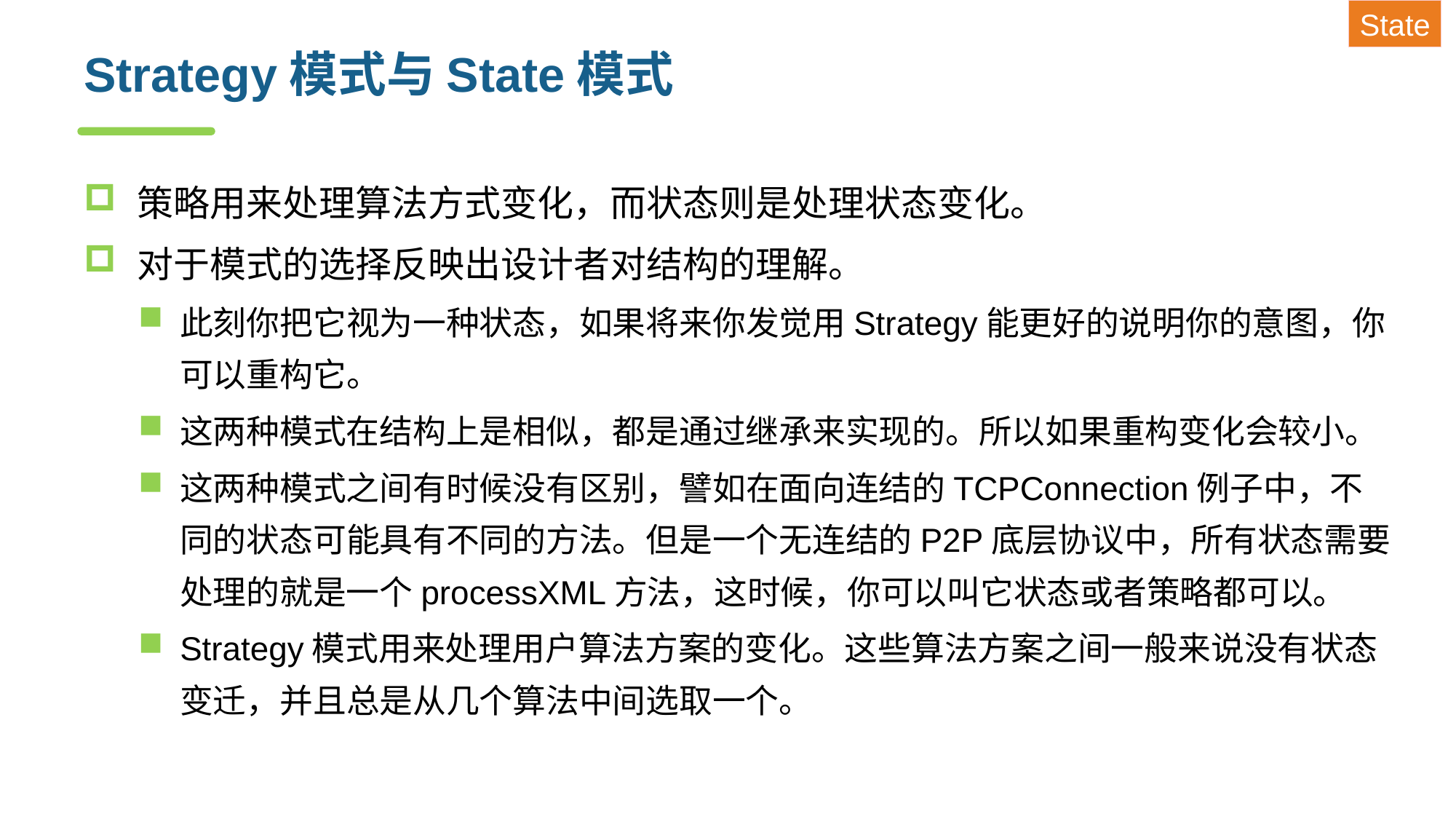

State
# Strategy模式与State模式
策略用来处理算法方式变化，而状态则是处理状态变化。
对于模式的选择反映出设计者对结构的理解。
此刻你把它视为一种状态，如果将来你发觉用Strategy能更好的说明你的意图，你可以重构它。
这两种模式在结构上是相似，都是通过继承来实现的。所以如果重构变化会较小。
这两种模式之间有时候没有区别，譬如在面向连结的TCPConnection例子中，不同的状态可能具有不同的方法。但是一个无连结的P2P底层协议中，所有状态需要处理的就是一个processXML方法，这时候，你可以叫它状态或者策略都可以。
Strategy模式用来处理用户算法方案的变化。这些算法方案之间一般来说没有状态变迁，并且总是从几个算法中间选取一个。
228